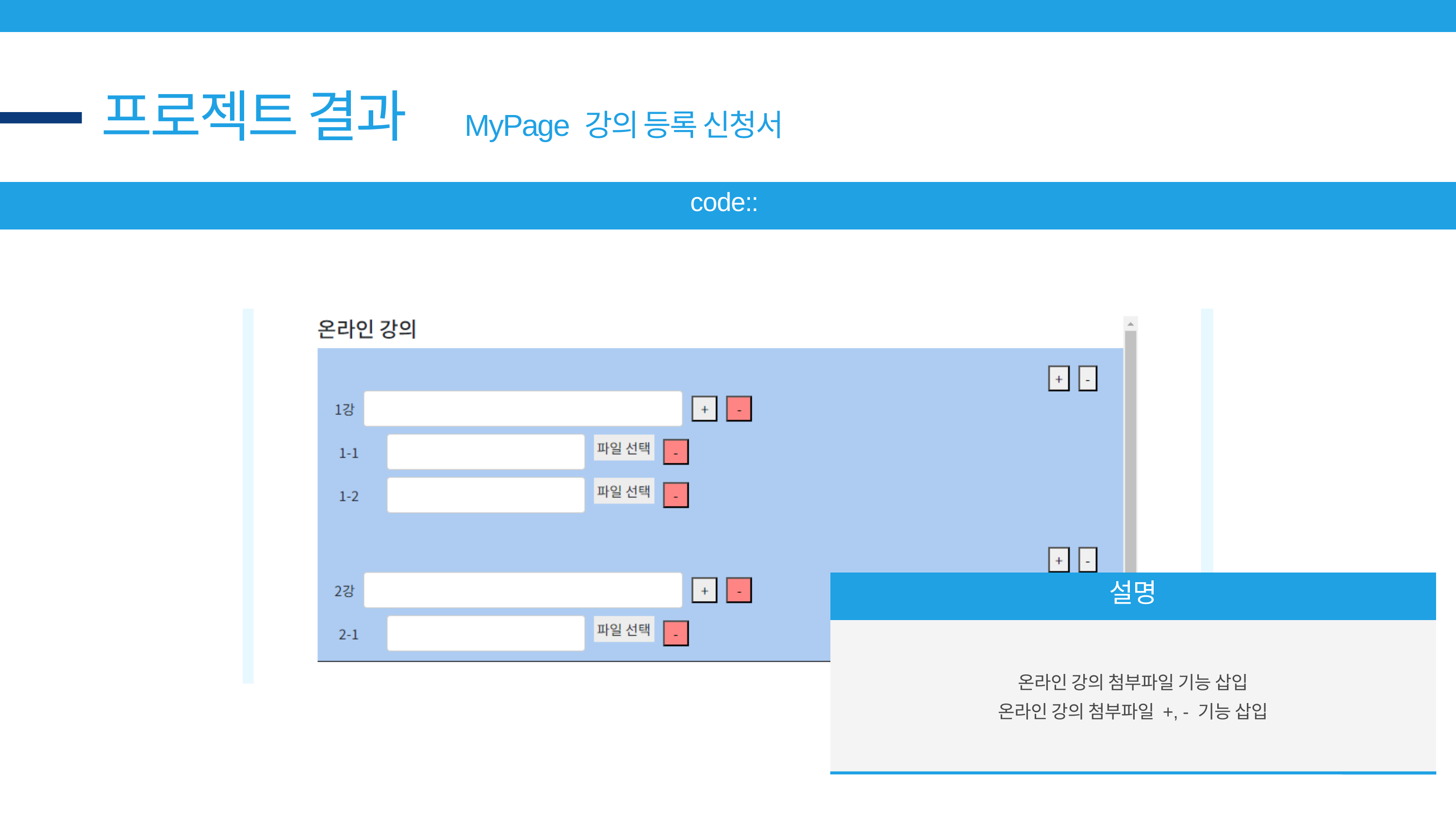

프로젝트 결과
MyPage 강의 등록 신청서

code::

설명

온라인 강의 첨부파일 기능 삽입
온라인 강의 첨부파일 +, - 기능 삽입